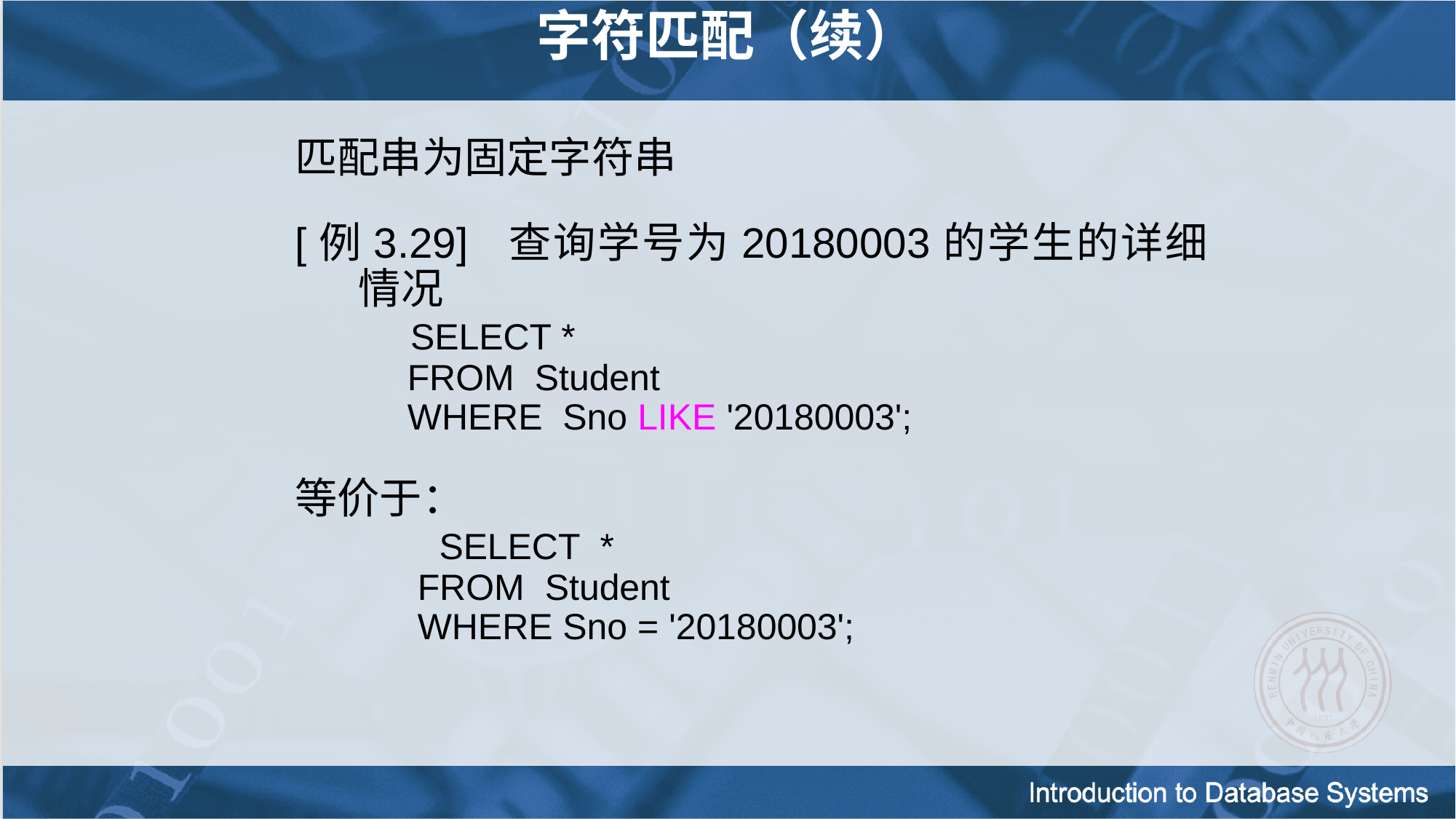

字符匹配（续）
匹配串为固定字符串

[例3.29]  查询学号为20180003的学生的详细情况
      SELECT *
     FROM  Student
     WHERE  Sno LIKE '20180003';

等价于：
       SELECT  *
      FROM  Student
      WHERE Sno = '20180003';